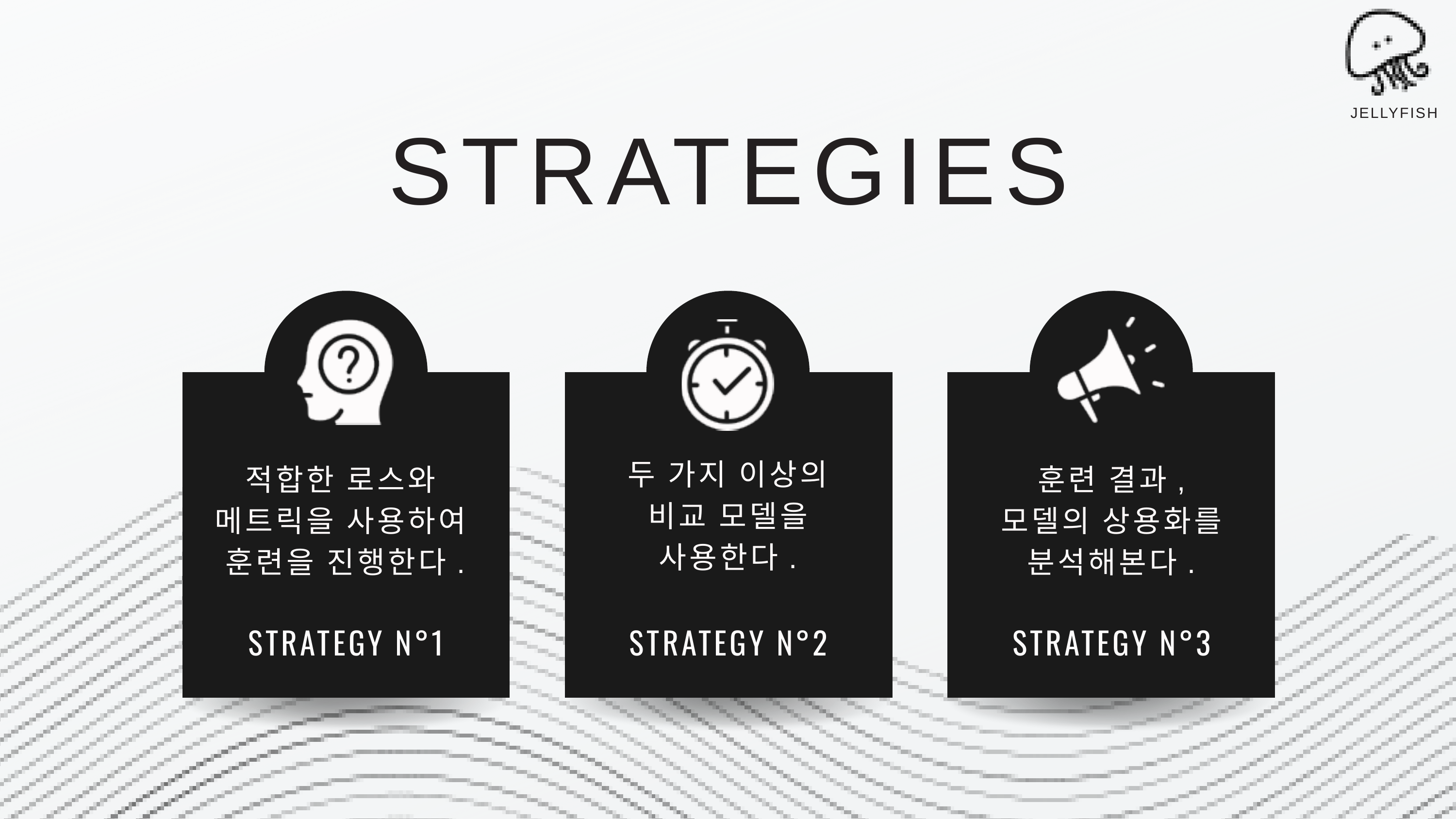

JELLYFISH
STRATEGIES

두 가지 이상의
비교 모델을
사용한다.
적합한 로스와
메트릭을 사용하여
훈련을 진행한다.
훈련 결과,
모델의 상용화를
분석해본다.

STRATEGY N°1
STRATEGY N°2
STRATEGY N°3